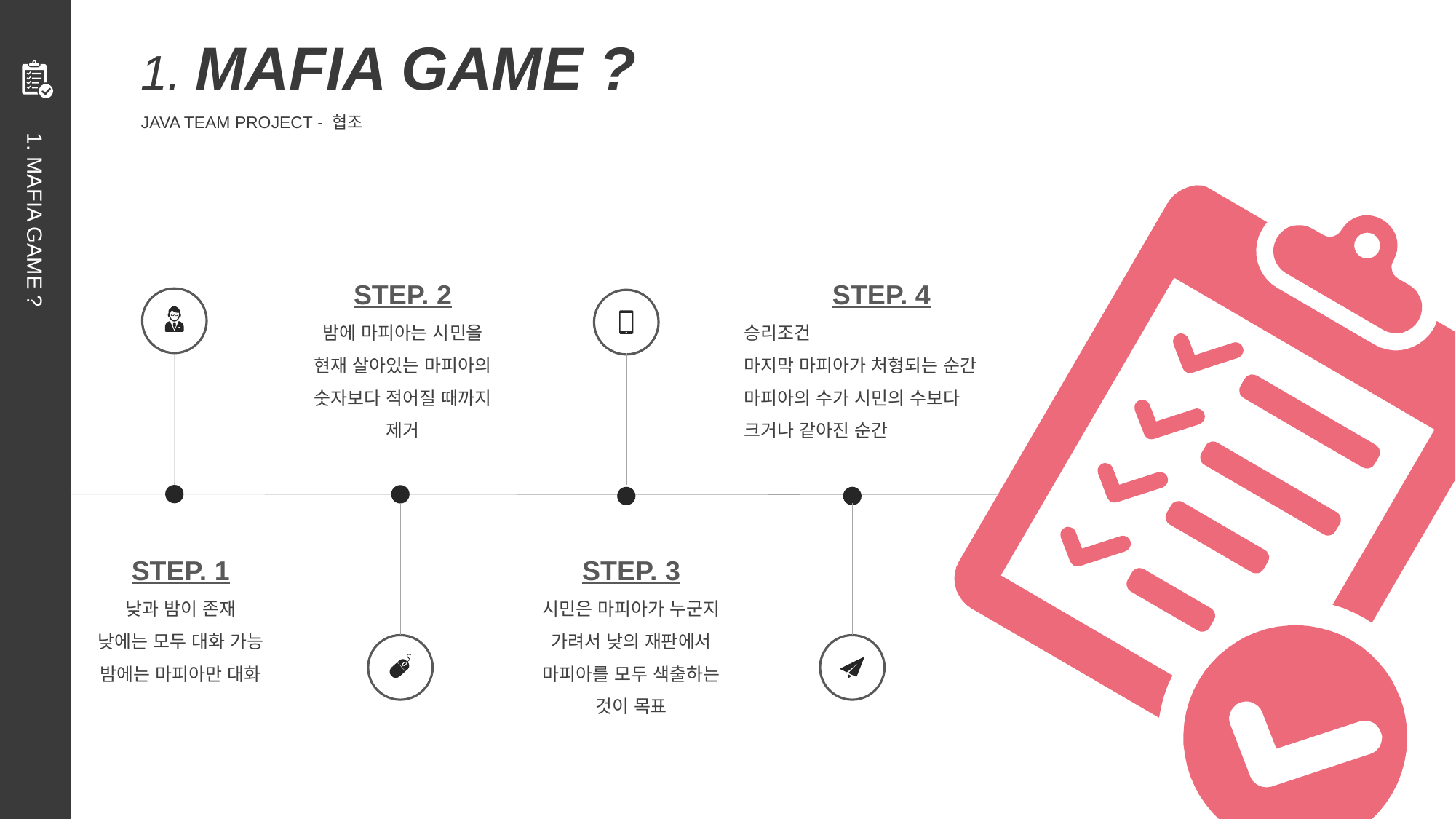

1. MAFIA GAME ?
JAVA TEAM PROJECT - 협조

STEP. 2
밤에 마피아는 시민을 현재 살아있는 마피아의 숫자보다 적어질 때까지 제거
STEP. 4
승리조건
마지막 마피아가 처형되는 순간
마피아의 수가 시민의 수보다
크거나 같아진 순간

1. MAFIA GAME ?

STEP. 1
낮과 밤이 존재
낮에는 모두 대화 가능
밤에는 마피아만 대화
STEP. 3
시민은 마피아가 누군지 가려서 낮의 재판에서 마피아를 모두 색출하는 것이 목표